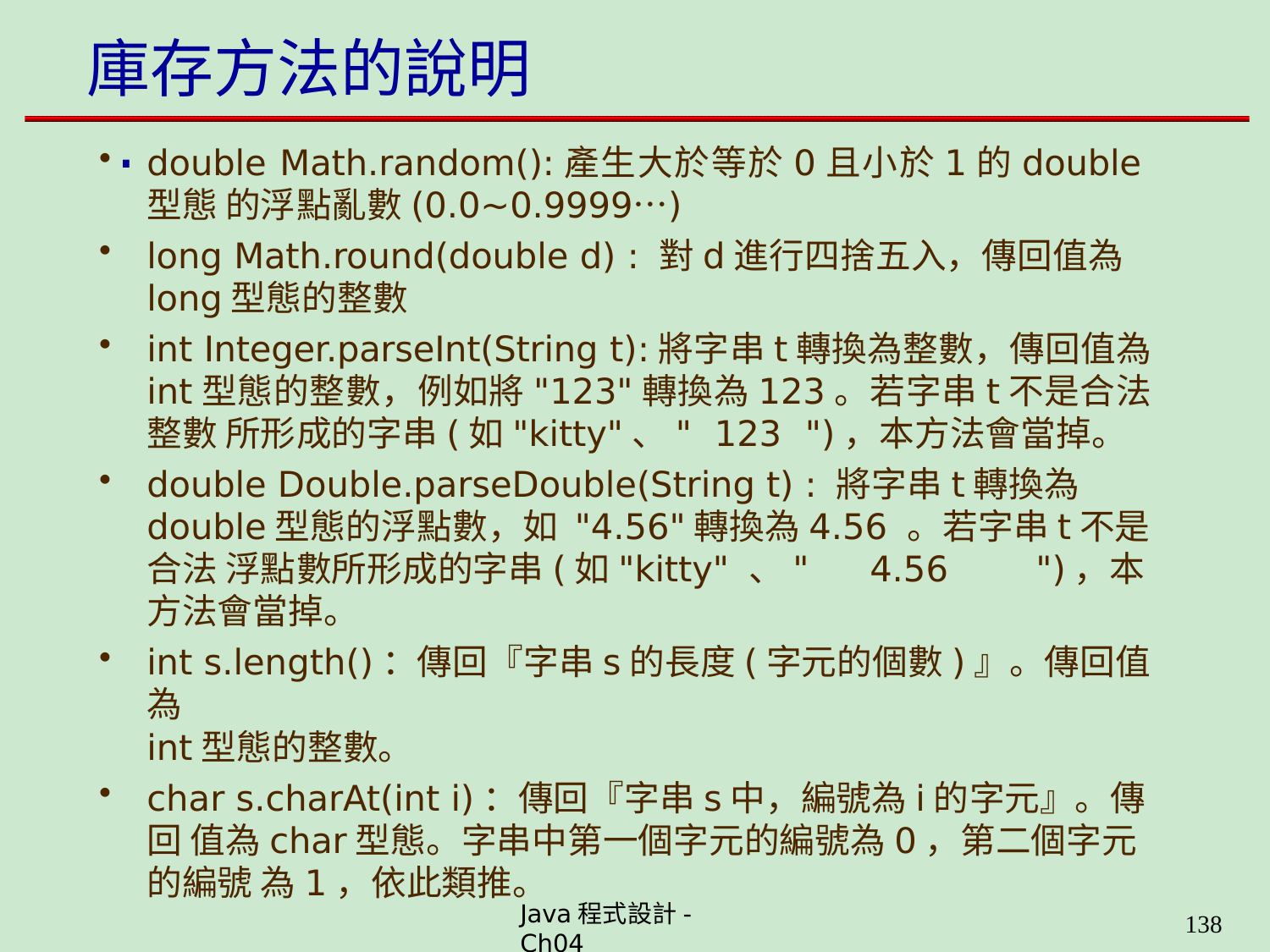

# 庫存方法的說明 .
double Math.random():產生大於等於0且小於1的double型態 的浮點亂數(0.0~0.9999…)
long Math.round(double d) : 對d進行四捨五入，傳回值為
long型態的整數
int Integer.parseInt(String t):將字串t轉換為整數，傳回值為 int型態的整數，例如將"123"轉換為123。若字串t不是合法整數 所形成的字串(如"kitty"、" 123 ")，本方法會當掉。
double Double.parseDouble(String t) : 將字串t轉換為 double型態的浮點數，如 "4.56"轉換為4.56 。若字串t不是合法 浮點數所形成的字串(如"kitty" 、"	4.56	")，本方法會當掉。
int s.length()：傳回『字串s的長度(字元的個數)』。傳回值為
int型態的整數。
char s.charAt(int i)：傳回『字串s中，編號為i的字元』。傳回 值為char型態。字串中第一個字元的編號為0，第二個字元的編號 為1，依此類推。
Java程式設計-Ch04
138